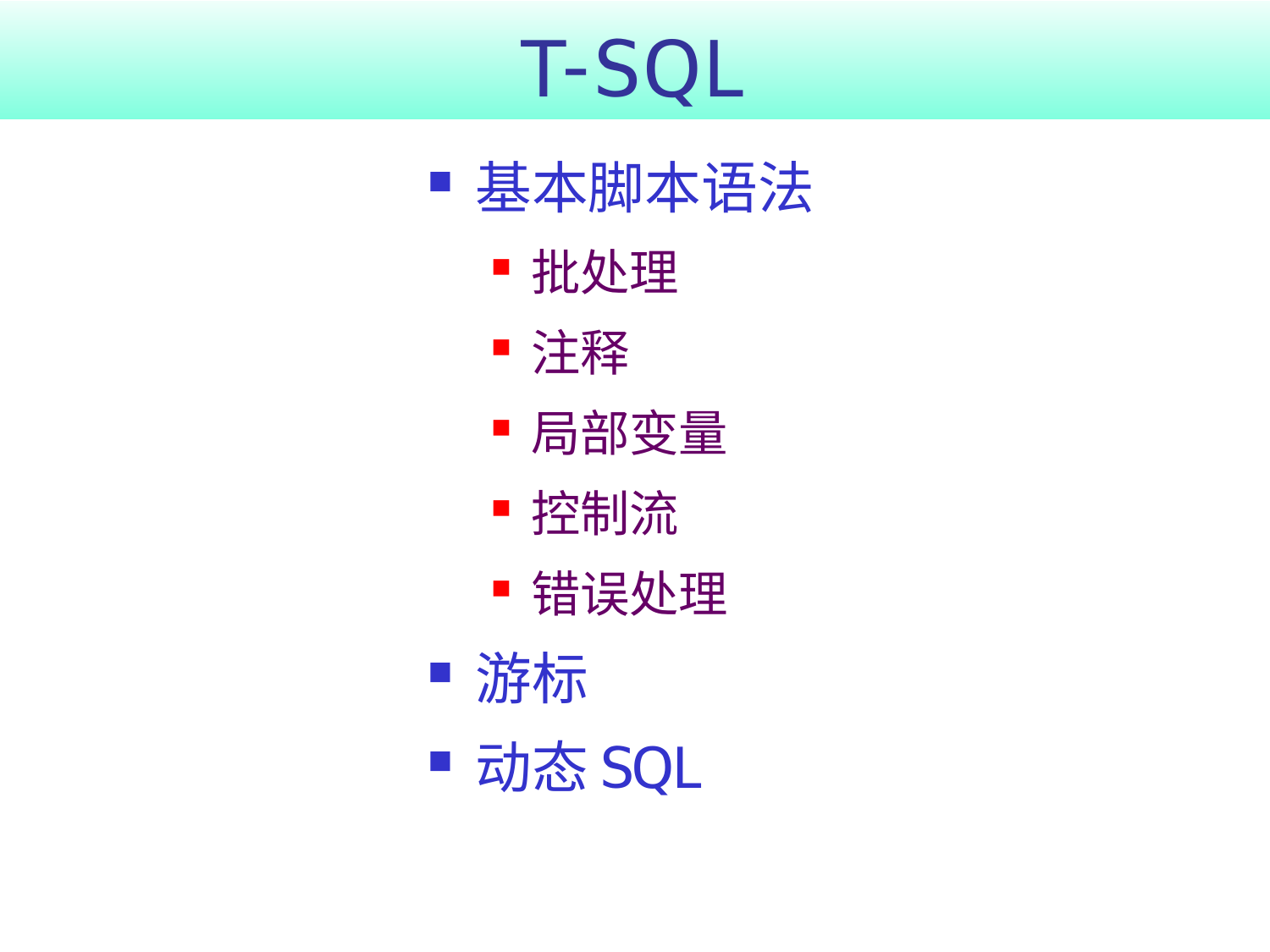

# T-SQL
基本脚本语法
批处理
注释
局部变量
控制流
错误处理
游标
动态SQL